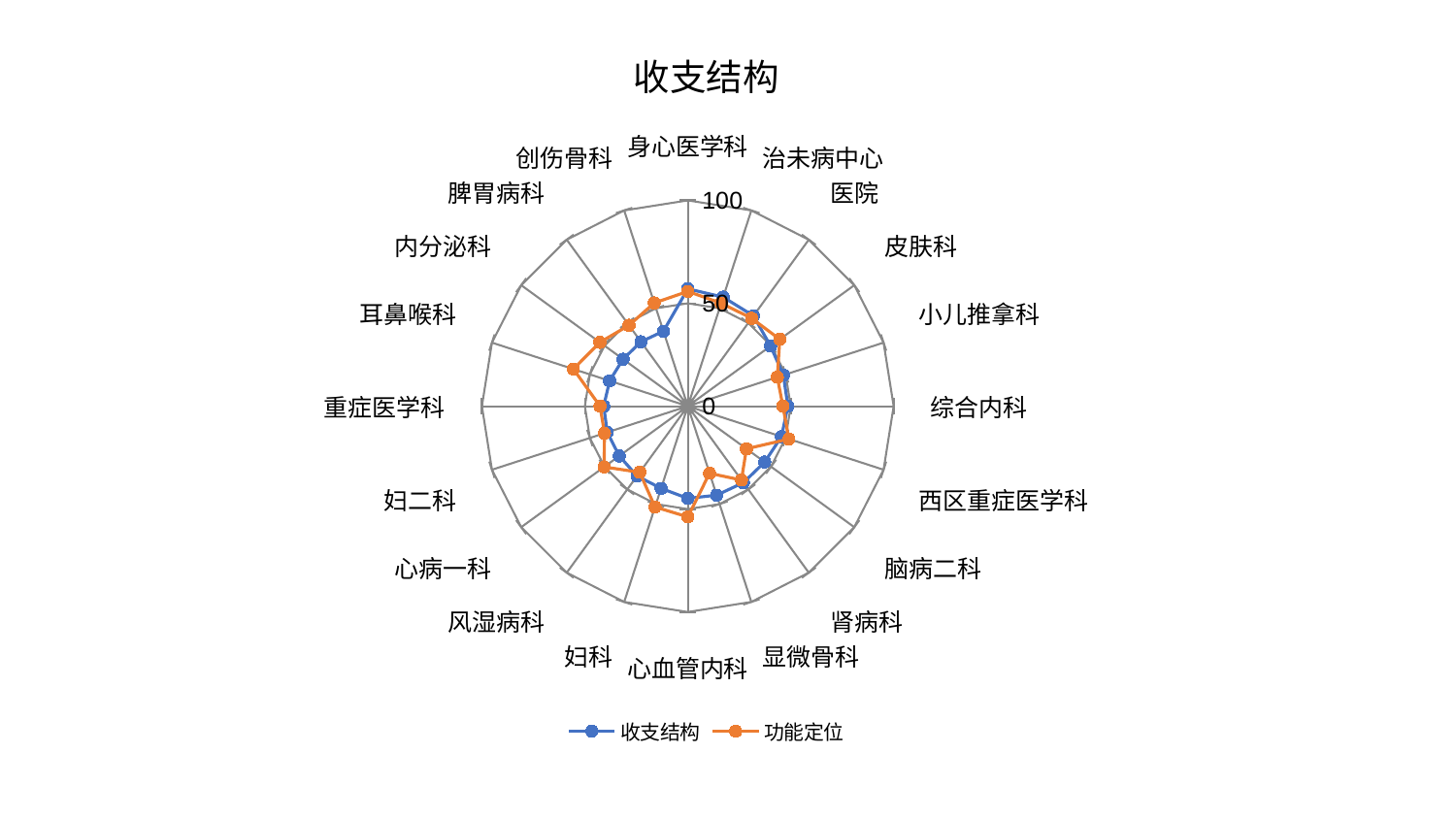

### Chart: 收支结构

| Category | 收支结构 | 功能定位 |
|---|---|---|
| 身心医学科 | 57.01766800918685 | 55.770663141717115 |
| 治未病中心 | 55.73310390971146 | 52.62865336263774 |
| 医院 | 54.28912872812186 | 52.7988490976029 |
| 皮肤科 | 49.725370965193 | 55.277127212232735 |
| 小儿推拿科 | 48.835672074092464 | 45.7313544186936 |
| 综合内科 | 48.653246606060755 | 46.237460522974956 |
| 西区重症医学科 | 47.889041806140376 | 51.656860770542146 |
| 脑病二科 | 46.196690041485105 | 35.2620949047736 |
| 肾病科 | 45.95106388421056 | 44.37380244956305 |
| 显微骨科 | 45.46045812340046 | 34.27877389740875 |
| 心血管内科 | 44.79704863351476 | 53.81134269374499 |
| 妇科 | 41.98200452953767 | 51.50421630158208 |
| 风湿病科 | 41.93451020194697 | 39.74032138158527 |
| 心病一科 | 41.14159235488372 | 50.220240698878776 |
| 妇二科 | 41.12572709805465 | 42.52285227070749 |
| 重症医学科 | 40.82914945260718 | 42.60158496950489 |
| 耳鼻喉科 | 39.91659304755684 | 58.406127041484936 |
| 内分泌科 | 38.85801553731037 | 52.79315987276831 |
| 脾胃病科 | 38.69422791213147 | 48.58473880258966 |
| 创伤骨科 | 38.30642824214009 | 52.746315568315374 |
61